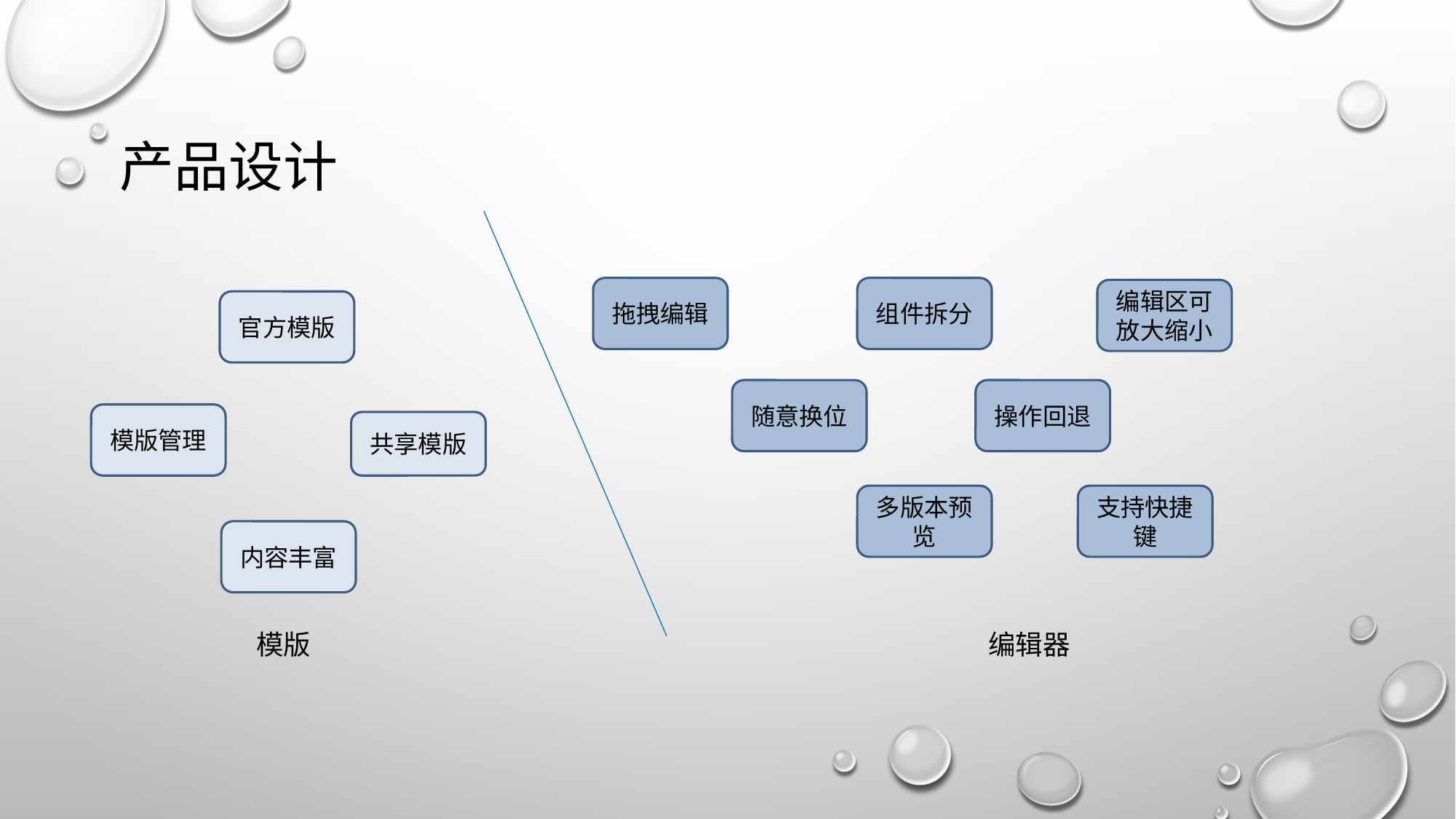

# 产品设计
拖拽编辑
组件拆分
编辑区可放大缩小
官方模版
随意换位
操作回退
模版管理
共享模版
支持快捷键
多版本预览
内容丰富
模版
编辑器